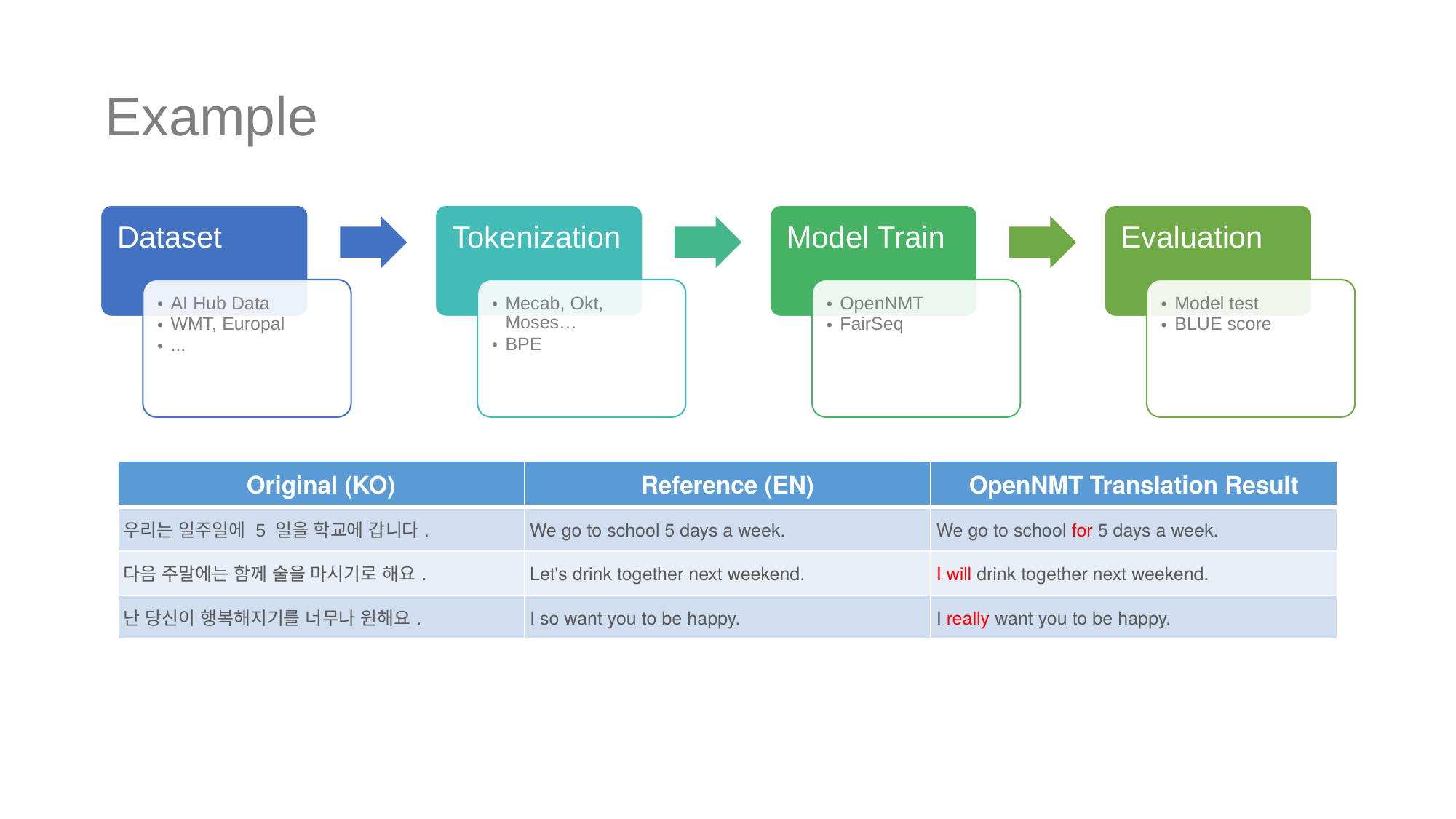

# Example

Dataset
Tokenization
Model Train
Evaluation

AI Hub Data
WMT, Europal
...
Mecab, Okt, Moses…
BPE
OpenNMT
FairSeq
Model test
BLUE score
| Original (KO) | Reference (EN) | OpenNMT Translation Result |
| --- | --- | --- |
| 우리는 일주일에 5 일을 학교에 갑니다. | We go to school 5 days a week. | We go to school for 5 days a week. |
| 다음 주말에는 함께 술을 마시기로 해요. | Let's drink together next weekend. | I will drink together next weekend. |
| 난 당신이 행복해지기를 너무나 원해요. | I so want you to be happy. | I really want you to be happy. |